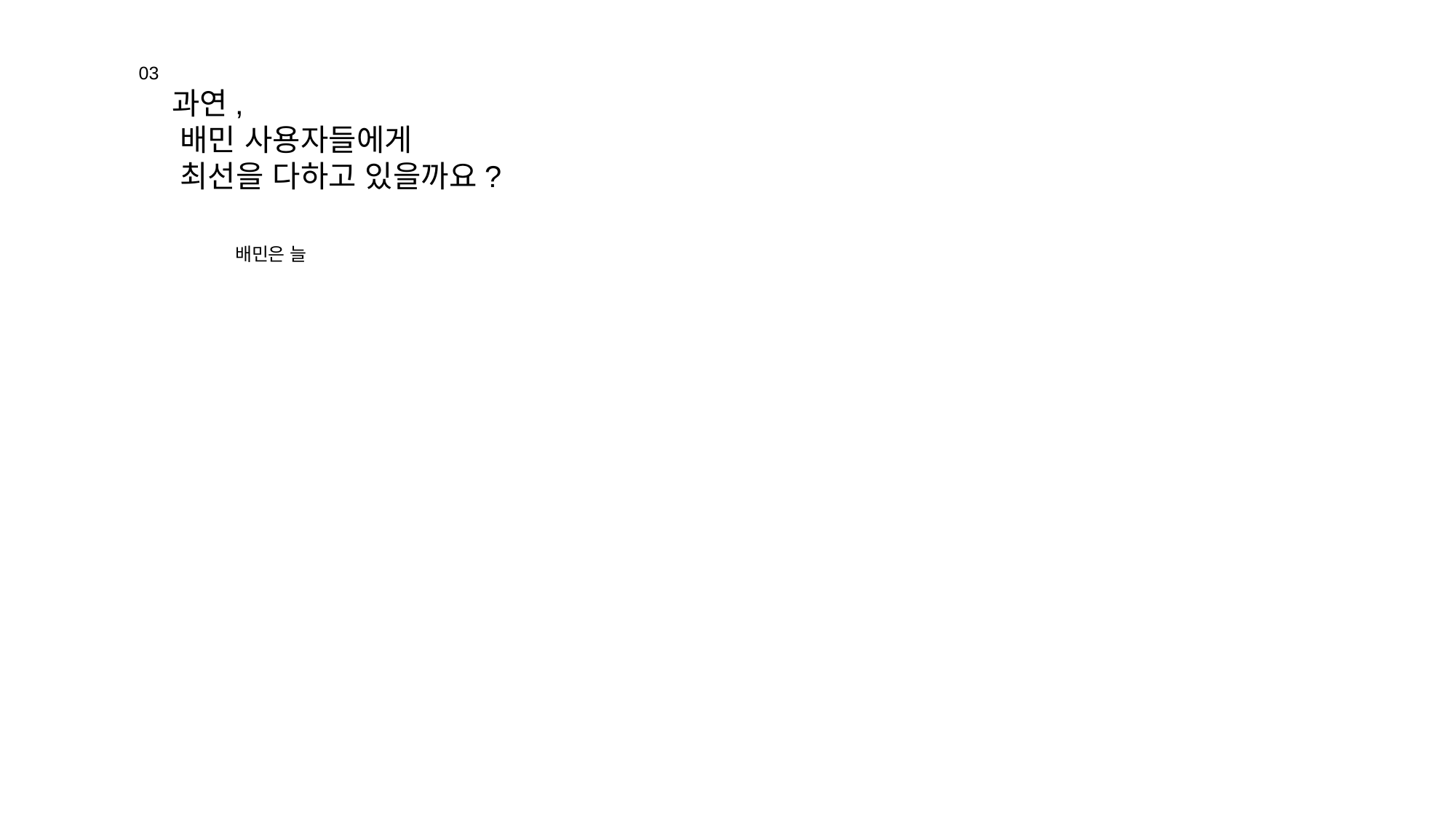

현재 사용자들은 너무 많은 음식점(선택지)로 인해서 선택의 갈등을 가지고 있고
정확하게 자신이 원하는 (좋아하는) 음식을 찾는데 어려움이 있어.
그리고 배민은 더 많은 가게를 ‘보여’주려고만 할 뿐 사용자의 ‘선택’을 돕고 있지 않아.
그게 과연 ,, ‘좋은 음식’을 잘 선택해서 먹고 싶은 배민 사용자들에게 최선을 다하는 걸까?

보여
주기 뿐
03
     과연,
    배민 사용자들에게
    최선을 다하고 있을까요?
배민은 늘